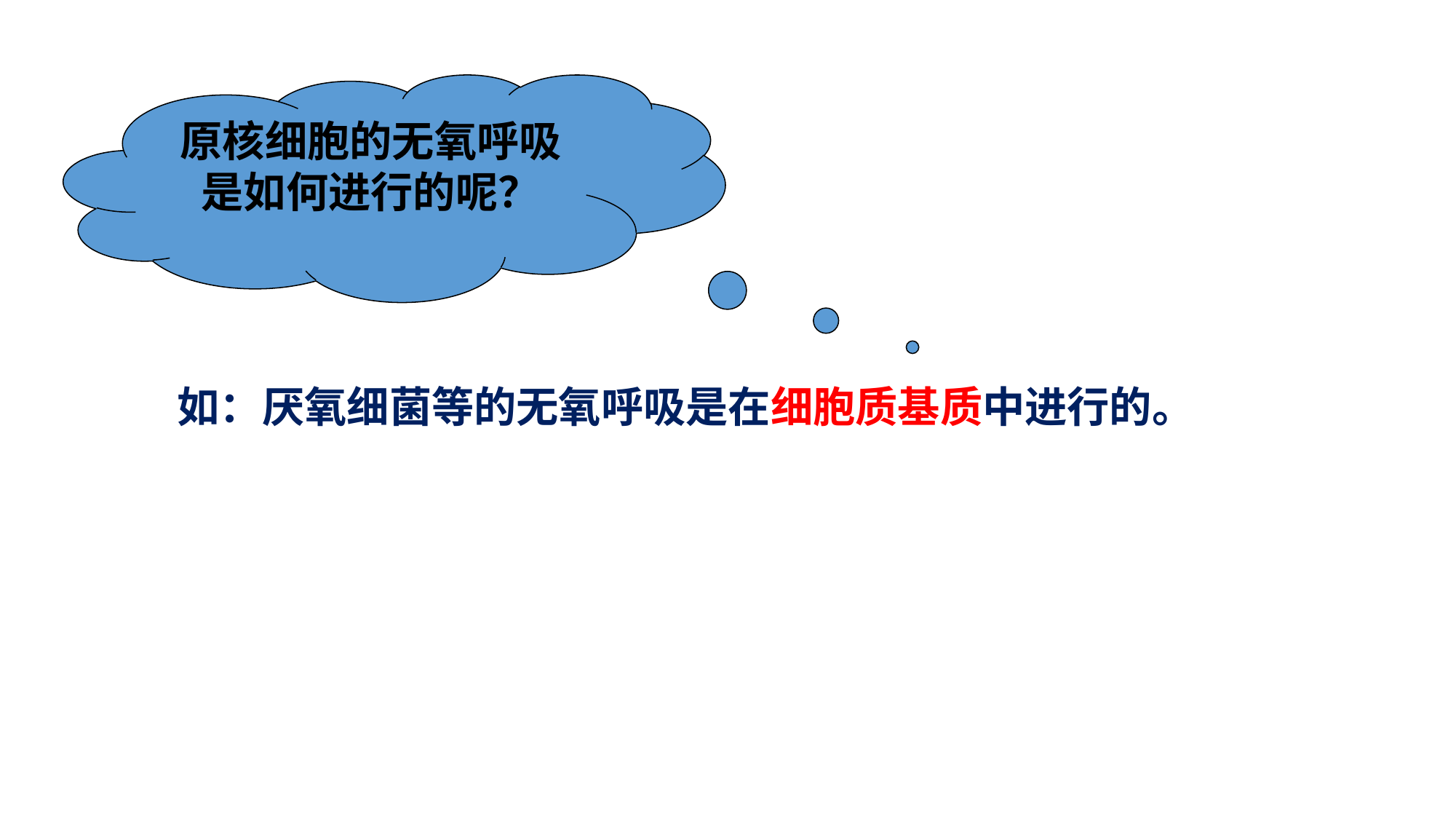

原核细胞的无氧呼吸是如何进行的呢？
   如：厌氧细菌等的无氧呼吸是在细胞质基质中进行的。